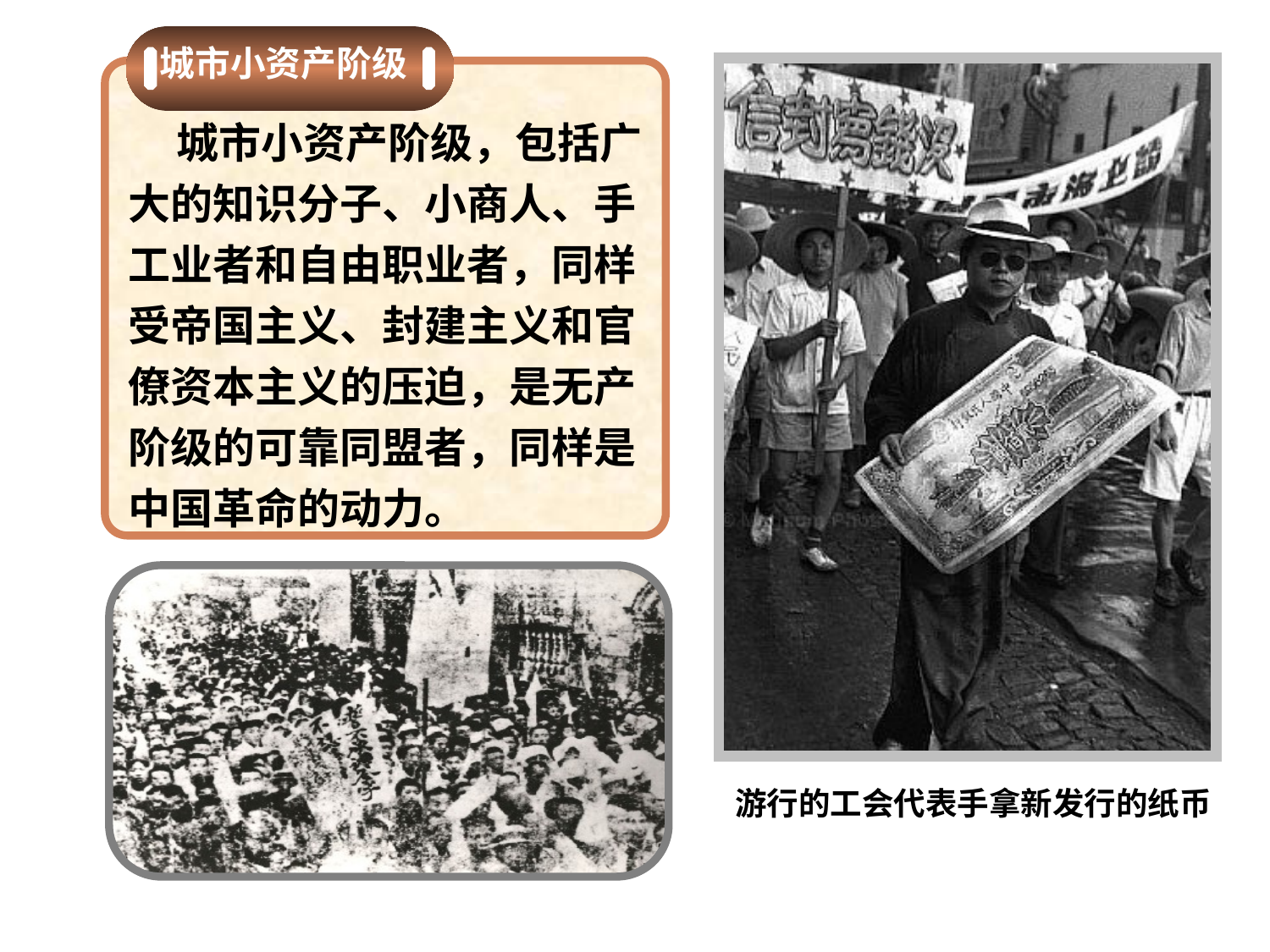

城市小资产阶级

    城市小资产阶级，包括广大的知识分子、小商人、手工业者和自由职业者，同样受帝国主义、封建主义和官僚资本主义的压迫，是无产阶级的可靠同盟者，同样是中国革命的动力。

游行的工会代表手拿新发行的纸币